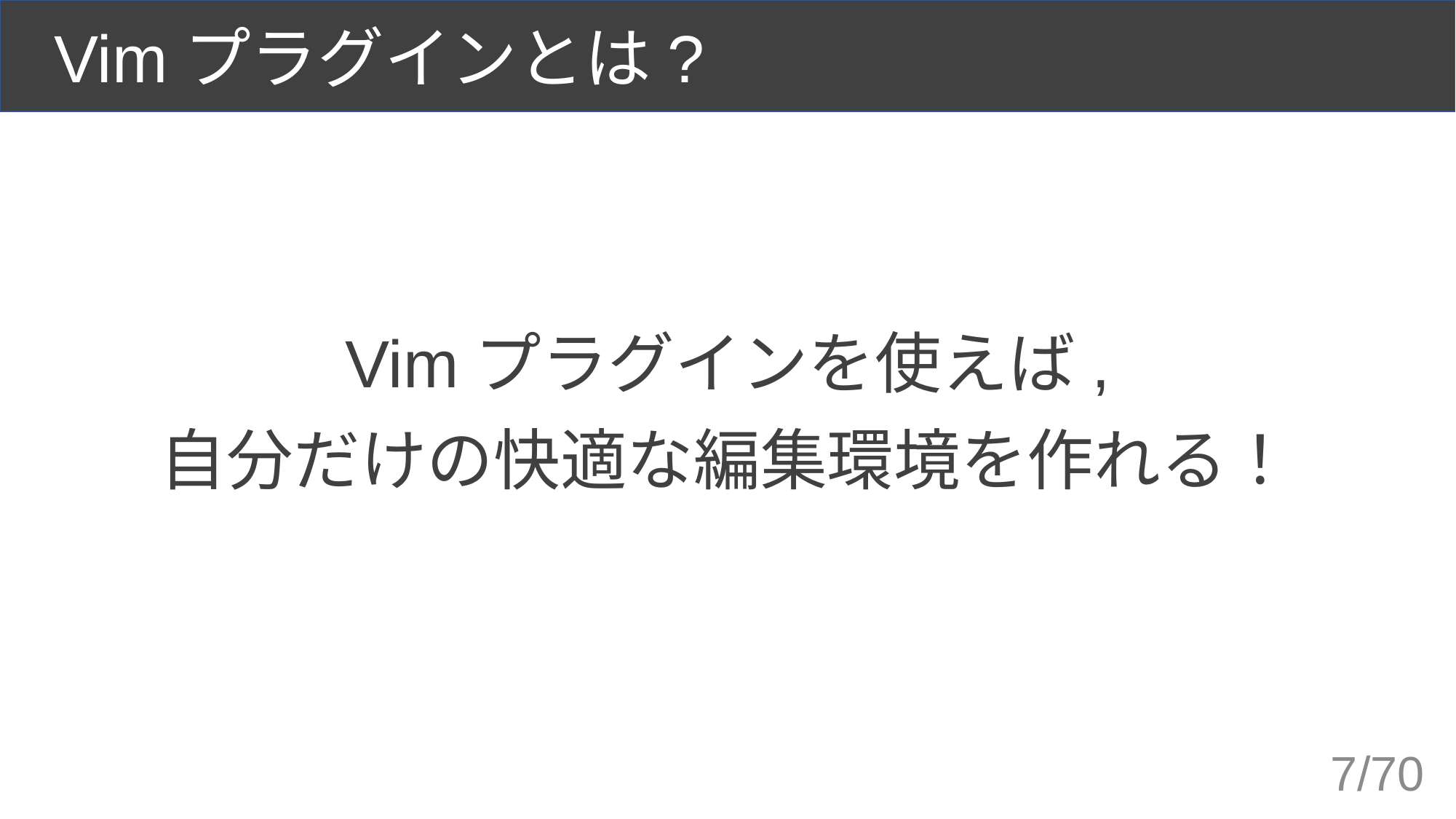

# Vimプラグインとは?
Vimプラグインを使えば,
自分だけの快適な編集環境を作れる！
7